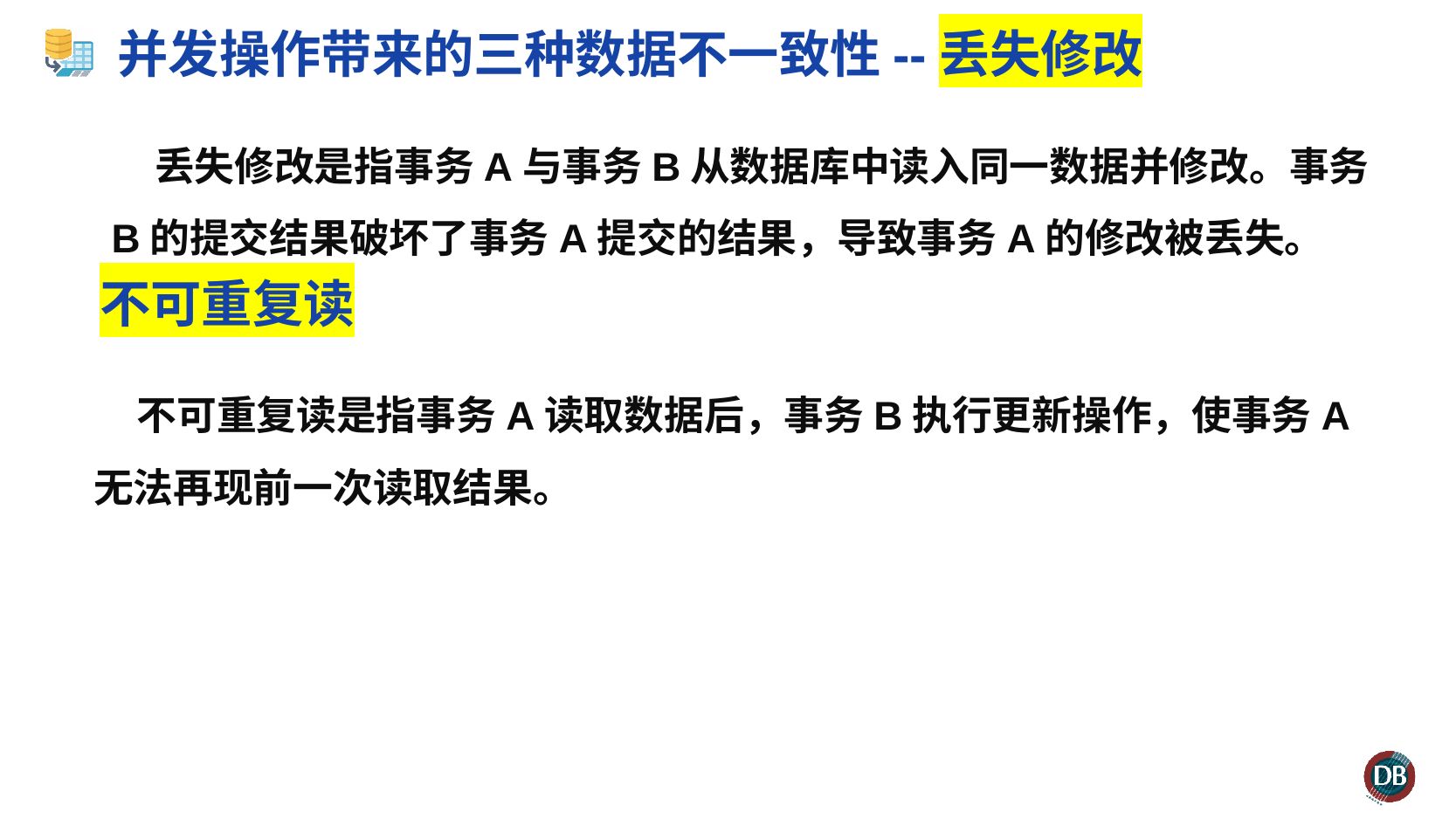

# 并发操作带来的三种数据不一致性--丢失修改
丢失修改是指事务A与事务B从数据库中读入同一数据并修改。事务B的提交结果破坏了事务A提交的结果，导致事务A的修改被丢失。
不可重复读
不可重复读是指事务A读取数据后，事务B执行更新操作，使事务A无法再现前一次读取结果。